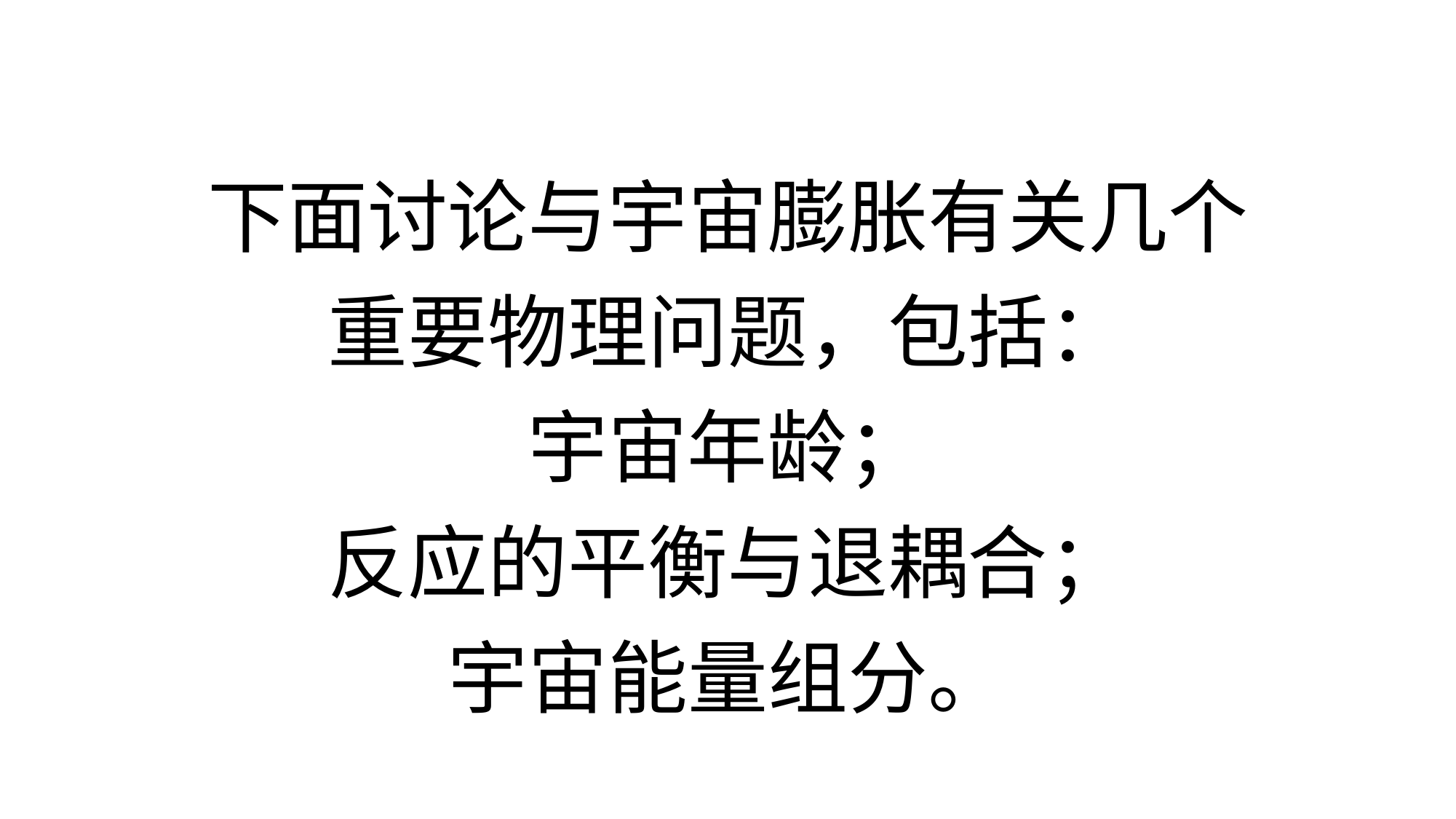

# 下面讨论与宇宙膨胀有关几个重要物理问题，包括： 宇宙年龄； 反应的平衡与退耦合； 宇宙能量组分。